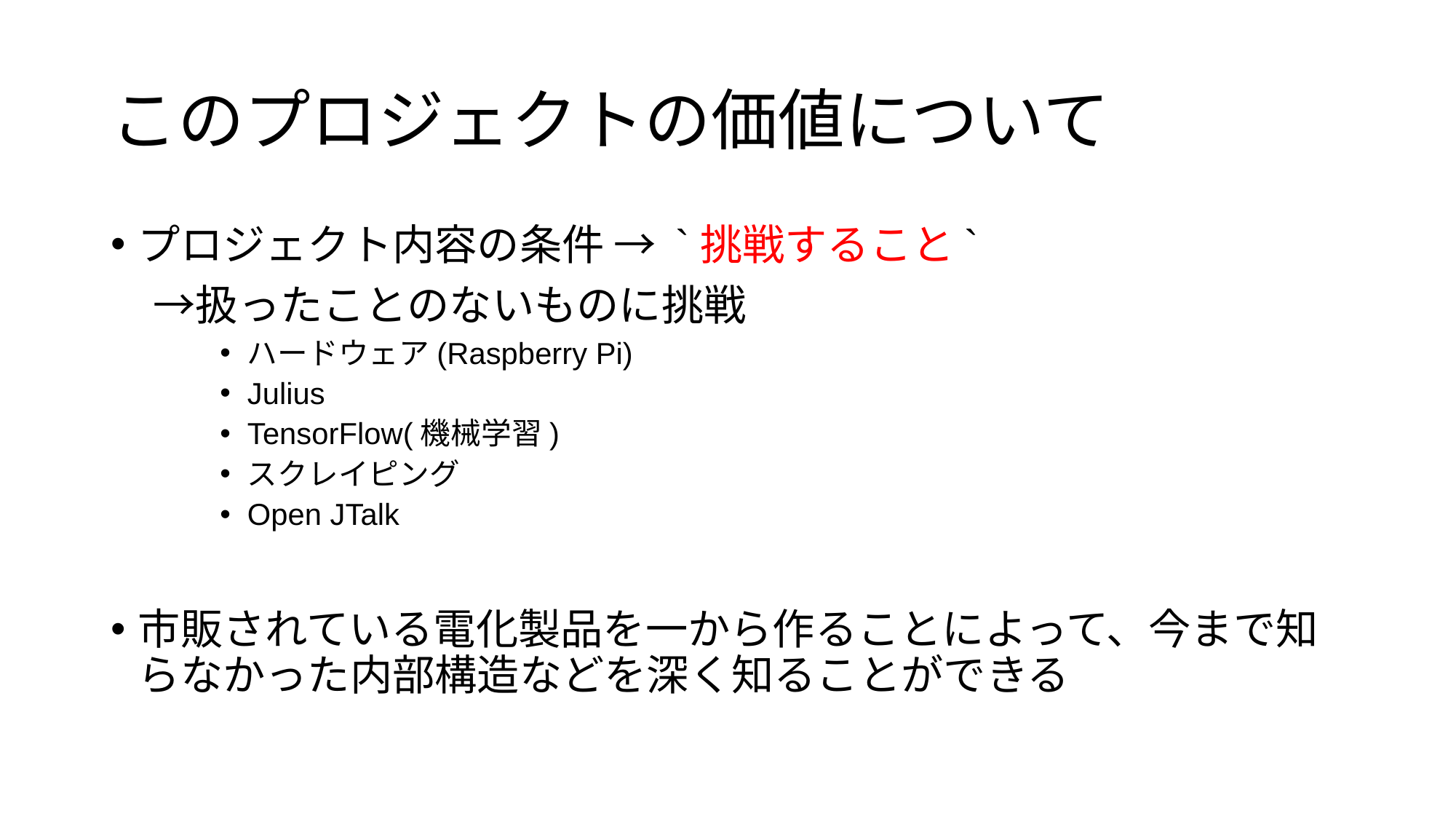

# このプロジェクトの価値について
プロジェクト内容の条件 → `挑戦すること`
　→扱ったことのないものに挑戦
ハードウェア(Raspberry Pi)
Julius
TensorFlow(機械学習)
スクレイピング
Open JTalk

市販されている電化製品を一から作ることによって、今まで知らなかった内部構造などを深く知ることができる